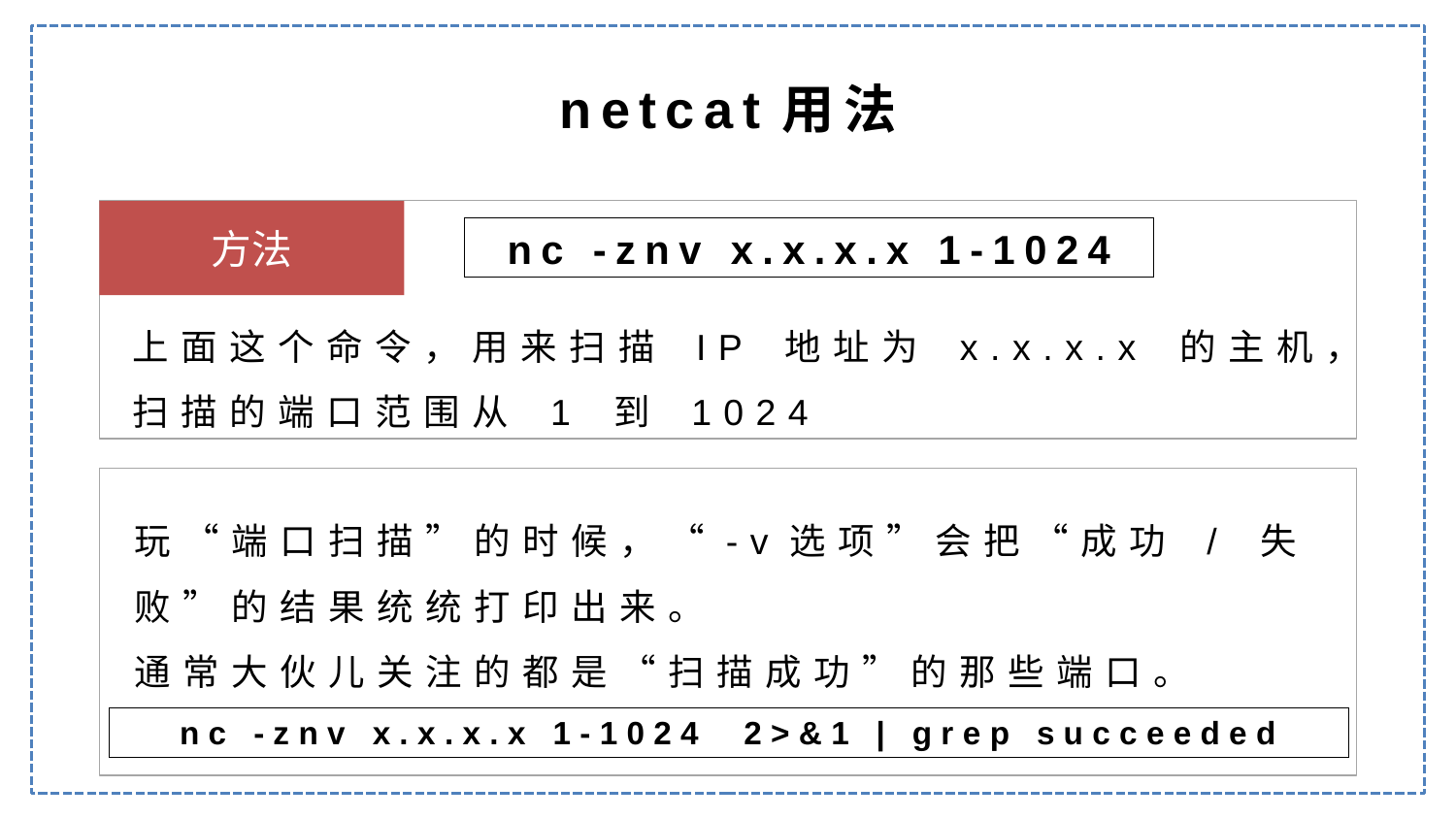

netcat用法

方法
nc -znv x.x.x.x 1-1024
上面这个命令，用来扫描 IP 地址为 x.x.x.x 的主机，扫描的端口范围从 1 到 1024

玩“端口扫描”的时候，“-v选项”会把“成功 / 失败”的结果统统打印出来。
通常大伙儿关注的都是“扫描成功”的那些端口。
nc -znv x.x.x.x 1-1024  2>&1 | grep succeeded